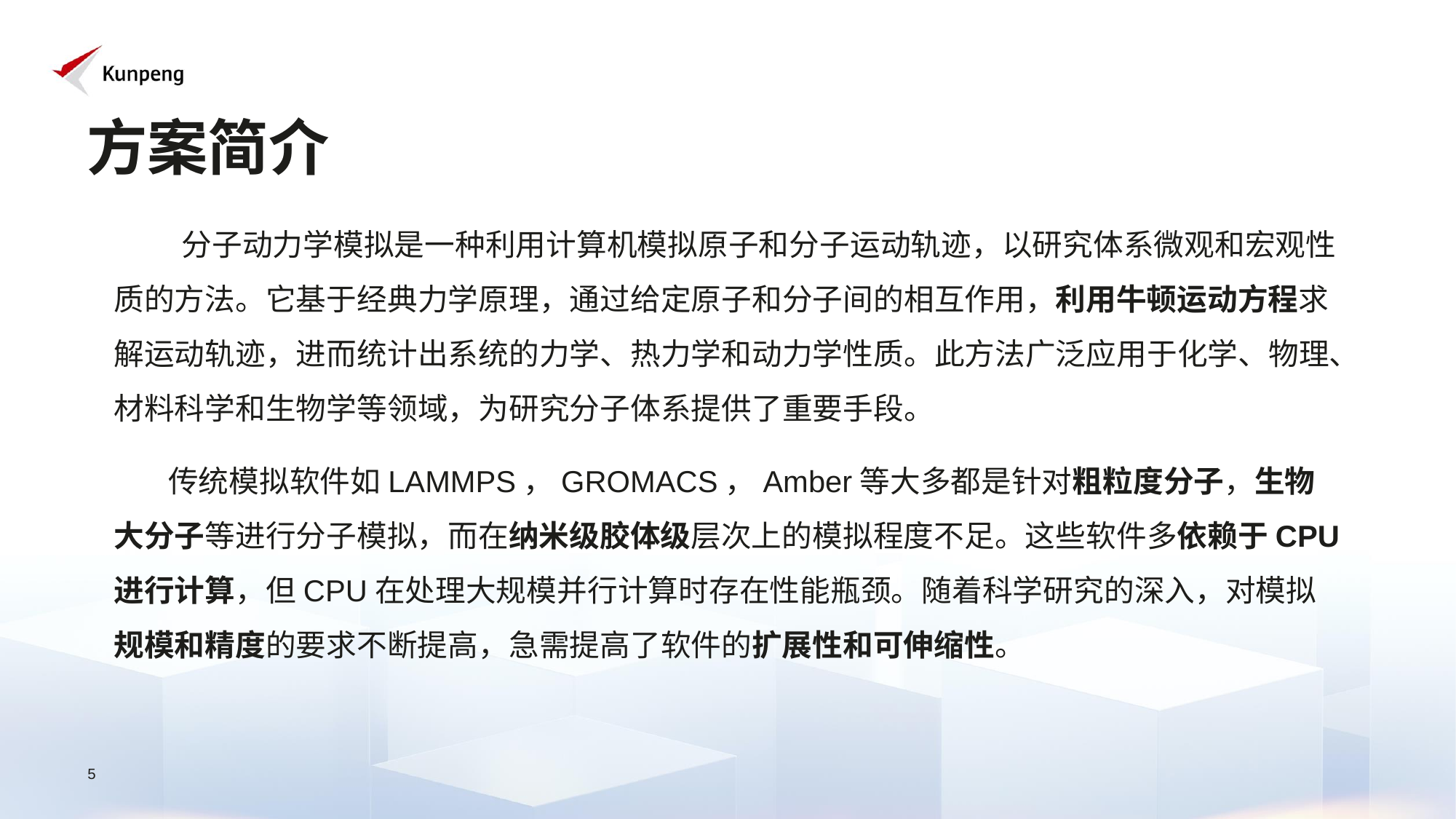

方案简介

         分子动力学模拟是一种利用计算机模拟原子和分子运动轨迹，以研究体系微观和宏观性质的方法。它基于经典力学原理，通过给定原子和分子间的相互作用，利用牛顿运动方程求解运动轨迹，进而统计出系统的力学、热力学和动力学性质。此方法广泛应用于化学、物理、材料科学和生物学等领域，为研究分子体系提供了重要手段。

       传统模拟软件如LAMMPS，GROMACS，Amber等大多都是针对粗粒度分子，生物大分子等进行分子模拟，而在纳米级胶体级层次上的模拟程度不足。这些软件多依赖于CPU进行计算，但CPU在处理大规模并行计算时存在性能瓶颈。随着科学研究的深入，对模拟规模和精度的要求不断提高，急需提高了软件的扩展性和可伸缩性。